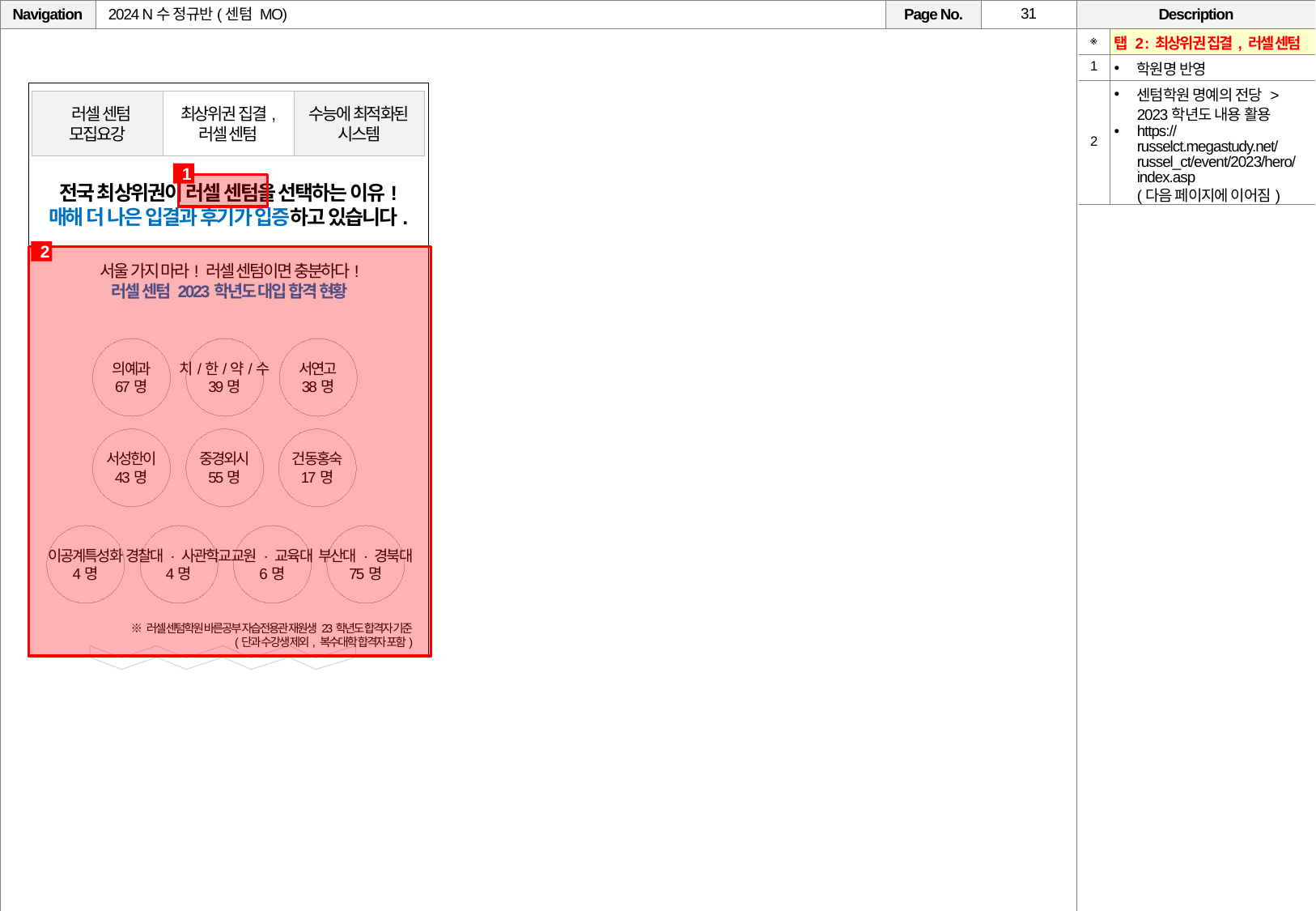

# 2024 N수 정규반(센텀 MO)
| ※ | 탭 2 : 최상위권 집결, 러셀 센텀 |
| --- | --- |
| 1 | 학원명 반영 |
| 2 | 센텀학원 명예의 전당 > 2023학년도 내용 활용 https://russelct.megastudy.net/russel\_ct/event/2023/hero/index.asp (다음 페이지에 이어짐) |

 러셀 센텀
모집요강
최상위권 집결,
러셀 센텀
수능에 최적화된
시스템
1
전국 최상위권이 러셀 센텀을 선택하는 이유!
매해 더 나은 입결과 후기가 입증하고 있습니다.

2

서울 가지 마라! 러셀 센텀이면 충분하다!
러셀 센텀 2023학년도 대입 합격 현황
의예과
67명
치/한/약/수
39명
서연고
38명
서성한이
43명
중경외시
55명
건동홍숙
17명
이공계특성화
4명
경찰대 · 사관학교
4명
교원 · 교육대
6명
부산대 · 경북대
75명

※ 러셀 센텀학원 바른공부 자습전용관 재원생 23학년도 합격자 기준
(단과 수강생 제외, 복수대학 합격자 포함)